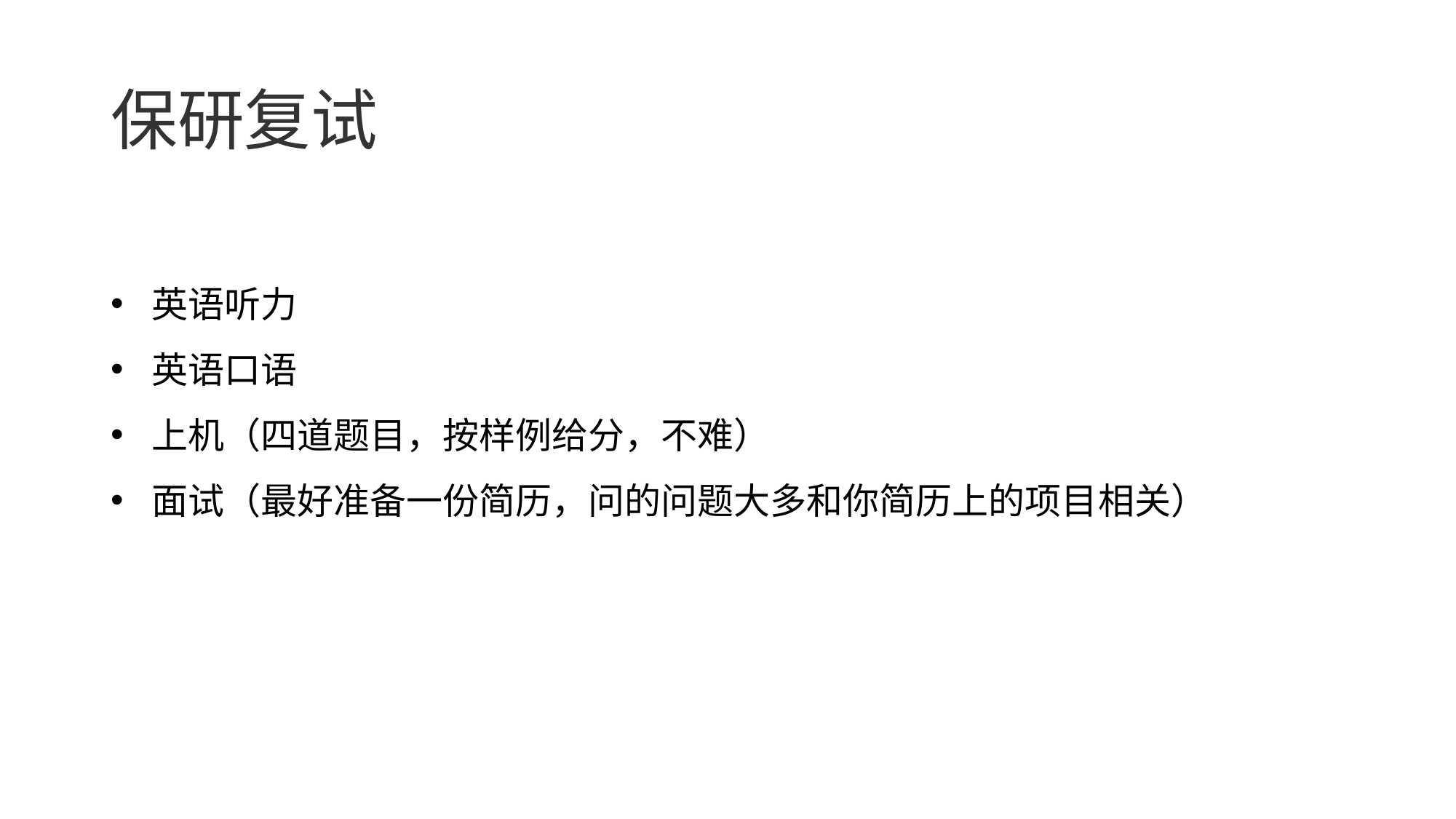

# 保研复试
英语听力
英语口语
上机（四道题目，按样例给分，不难）
面试（最好准备一份简历，问的问题大多和你简历上的项目相关）